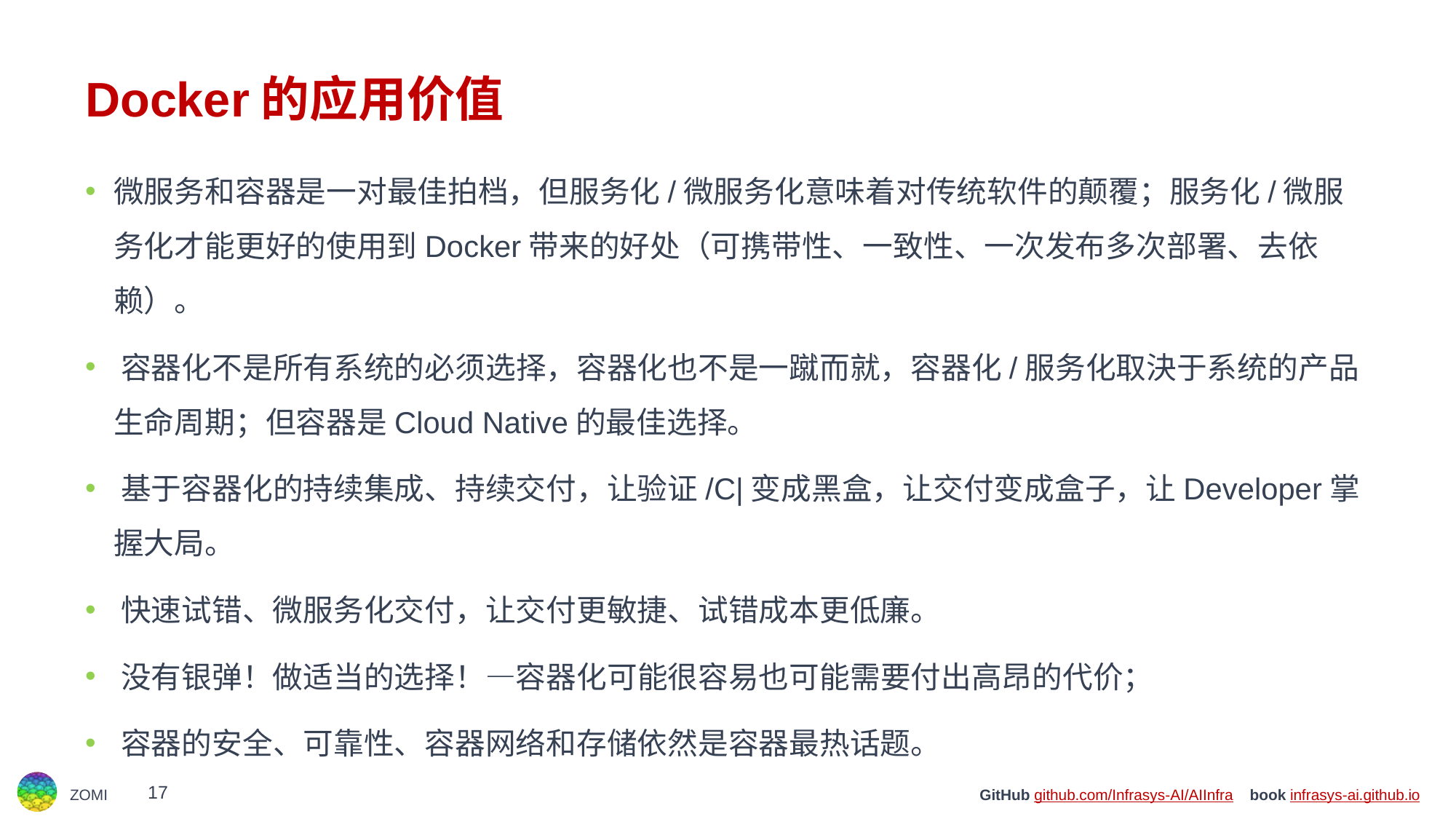

# Docker的应用价值
微服务和容器是一对最佳拍档，但服务化/微服务化意味着对传统软件的颠覆；服务化/微服务化才能更好的使用到Docker带来的好处（可携带性、一致性、一次发布多次部署、去依赖）。
﻿﻿容器化不是所有系统的必须选择，容器化也不是一蹴而就，容器化/服务化取決于系统的产品生命周期；但容器是Cloud Native的最佳选择。
﻿基于容器化的持续集成、持续交付，让验证/C|变成黑盒，让交付变成盒子，让Developer掌握大局。
﻿﻿快速试错、微服务化交付，让交付更敏捷、试错成本更低廉。
﻿﻿没有银弹！做适当的选择！—容器化可能很容易也可能需要付出高昂的代价；
﻿﻿容器的安全、可靠性、容器网络和存储依然是容器最热话题。